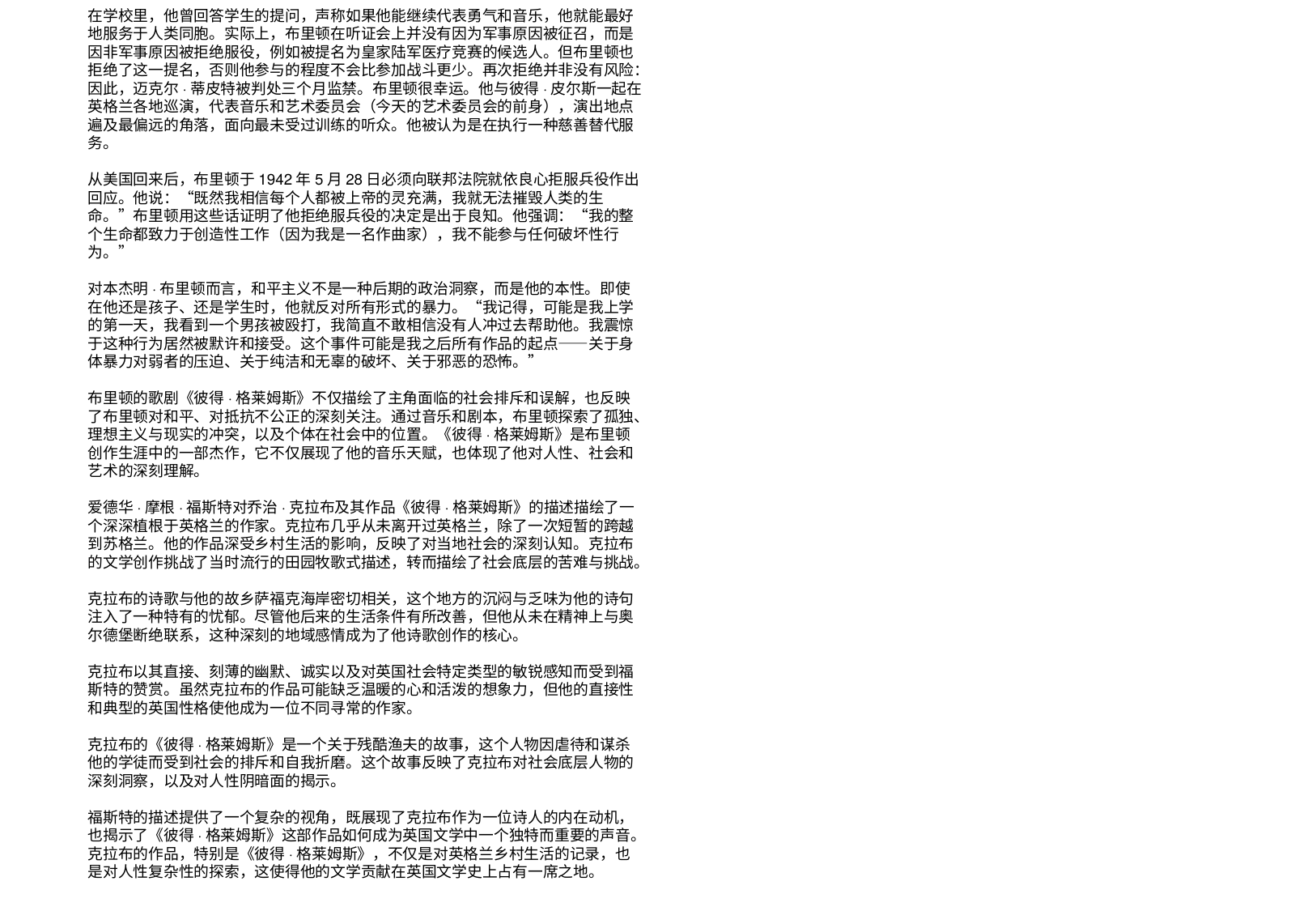

在学校里，他曾回答学生的提问，声称如果他能继续代表勇气和音乐，他就能最好地服务于人类同胞。实际上，布里顿在听证会上并没有因为军事原因被征召，而是因非军事原因被拒绝服役，例如被提名为皇家陆军医疗竞赛的候选人。但布里顿也拒绝了这一提名，否则他参与的程度不会比参加战斗更少。再次拒绝并非没有风险：因此，迈克尔·蒂皮特被判处三个月监禁。布里顿很幸运。他与彼得·皮尔斯一起在英格兰各地巡演，代表音乐和艺术委员会（今天的艺术委员会的前身），演出地点遍及最偏远的角落，面向最未受过训练的听众。他被认为是在执行一种慈善替代服务。

从美国回来后，布里顿于1942年5月28日必须向联邦法院就依良心拒服兵役作出回应。他说：“既然我相信每个人都被上帝的灵充满，我就无法摧毁人类的生命。”布里顿用这些话证明了他拒绝服兵役的决定是出于良知。他强调：“我的整个生命都致力于创造性工作（因为我是一名作曲家），我不能参与任何破坏性行为。”

对本杰明·布里顿而言，和平主义不是一种后期的政治洞察，而是他的本性。即使在他还是孩子、还是学生时，他就反对所有形式的暴力。“我记得，可能是我上学的第一天，我看到一个男孩被殴打，我简直不敢相信没有人冲过去帮助他。我震惊于这种行为居然被默许和接受。这个事件可能是我之后所有作品的起点——关于身体暴力对弱者的压迫、关于纯洁和无辜的破坏、关于邪恶的恐怖。”

布里顿的歌剧《彼得·格莱姆斯》不仅描绘了主角面临的社会排斥和误解，也反映了布里顿对和平、对抵抗不公正的深刻关注。通过音乐和剧本，布里顿探索了孤独、理想主义与现实的冲突，以及个体在社会中的位置。《彼得·格莱姆斯》是布里顿创作生涯中的一部杰作，它不仅展现了他的音乐天赋，也体现了他对人性、社会和艺术的深刻理解。

爱德华·摩根·福斯特对乔治·克拉布及其作品《彼得·格莱姆斯》的描述描绘了一个深深植根于英格兰的作家。克拉布几乎从未离开过英格兰，除了一次短暂的跨越到苏格兰。他的作品深受乡村生活的影响，反映了对当地社会的深刻认知。克拉布的文学创作挑战了当时流行的田园牧歌式描述，转而描绘了社会底层的苦难与挑战。

克拉布的诗歌与他的故乡萨福克海岸密切相关，这个地方的沉闷与乏味为他的诗句注入了一种特有的忧郁。尽管他后来的生活条件有所改善，但他从未在精神上与奥尔德堡断绝联系，这种深刻的地域感情成为了他诗歌创作的核心。
克拉布以其直接、刻薄的幽默、诚实以及对英国社会特定类型的敏锐感知而受到福斯特的赞赏。虽然克拉布的作品可能缺乏温暖的心和活泼的想象力，但他的直接性和典型的英国性格使他成为一位不同寻常的作家。

克拉布的《彼得·格莱姆斯》是一个关于残酷渔夫的故事，这个人物因虐待和谋杀他的学徒而受到社会的排斥和自我折磨。这个故事反映了克拉布对社会底层人物的深刻洞察，以及对人性阴暗面的揭示。

福斯特的描述提供了一个复杂的视角，既展现了克拉布作为一位诗人的内在动机，也揭示了《彼得·格莱姆斯》这部作品如何成为英国文学中一个独特而重要的声音。克拉布的作品，特别是《彼得·格莱姆斯》，不仅是对英格兰乡村生活的记录，也是对人性复杂性的探索，这使得他的文学贡献在英国文学史上占有一席之地。